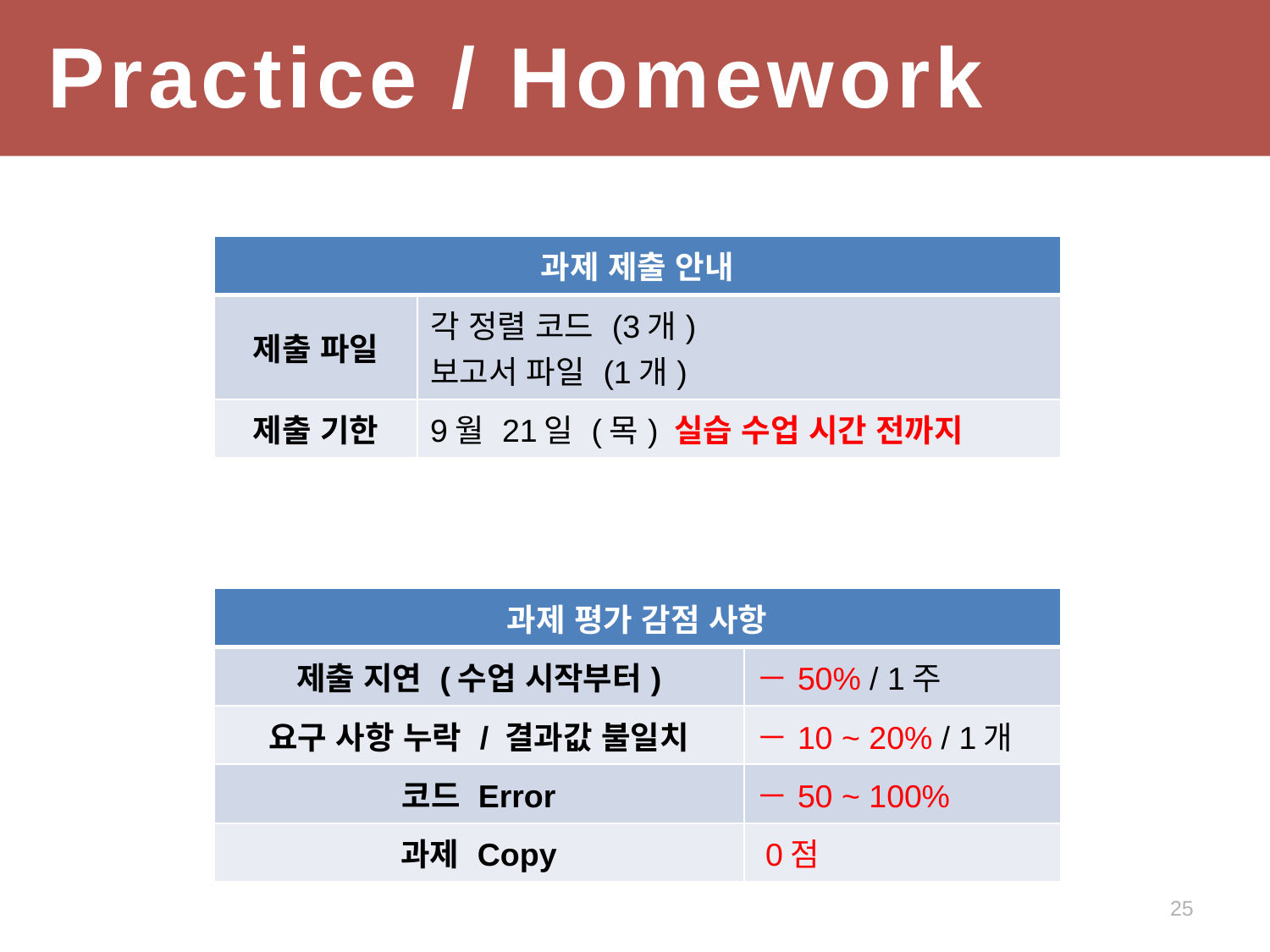

Practice / Homework

| 과제 제출 안내 |  |
| --- | --- |
| 제출 파일 | 각 정렬 코드 (3개) 보고서 파일 (1개) |
| 제출 기한 | 9월 21일 (목) 실습 수업 시간 전까지 |
| 과제 평가 감점 사항 |  |
| --- | --- |
| 제출 지연 (수업 시작부터) | －50% / 1주 |
| 요구 사항 누락 / 결과값 불일치 | －10 ~ 20% / 1개 |
| 코드 Error | －50 ~ 100% |
| 과제 Copy | 0점 |
25